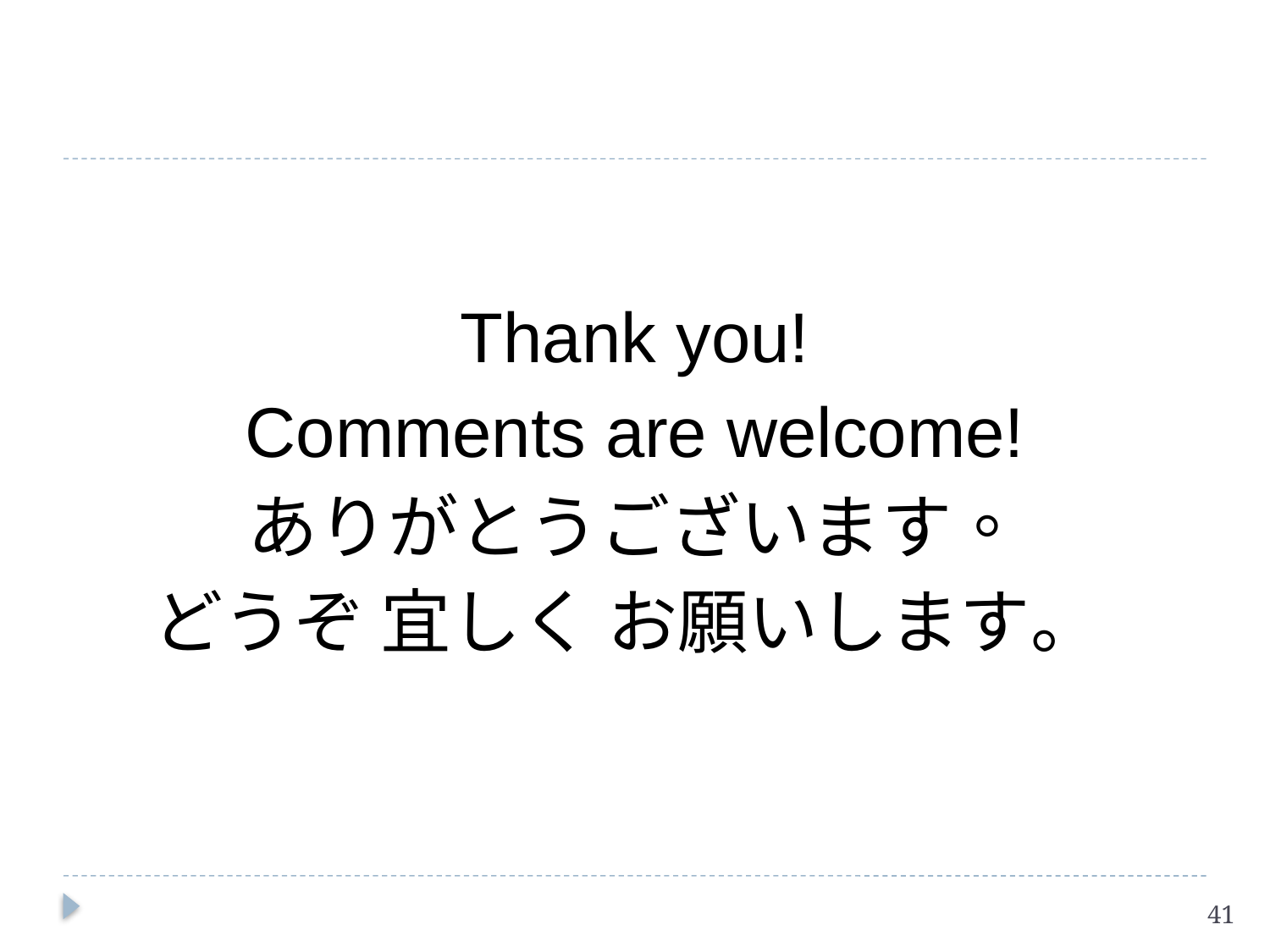

#

Thank you!
Comments are welcome!
ありがとうございます。
どうぞ 宜しく お願いします。

41